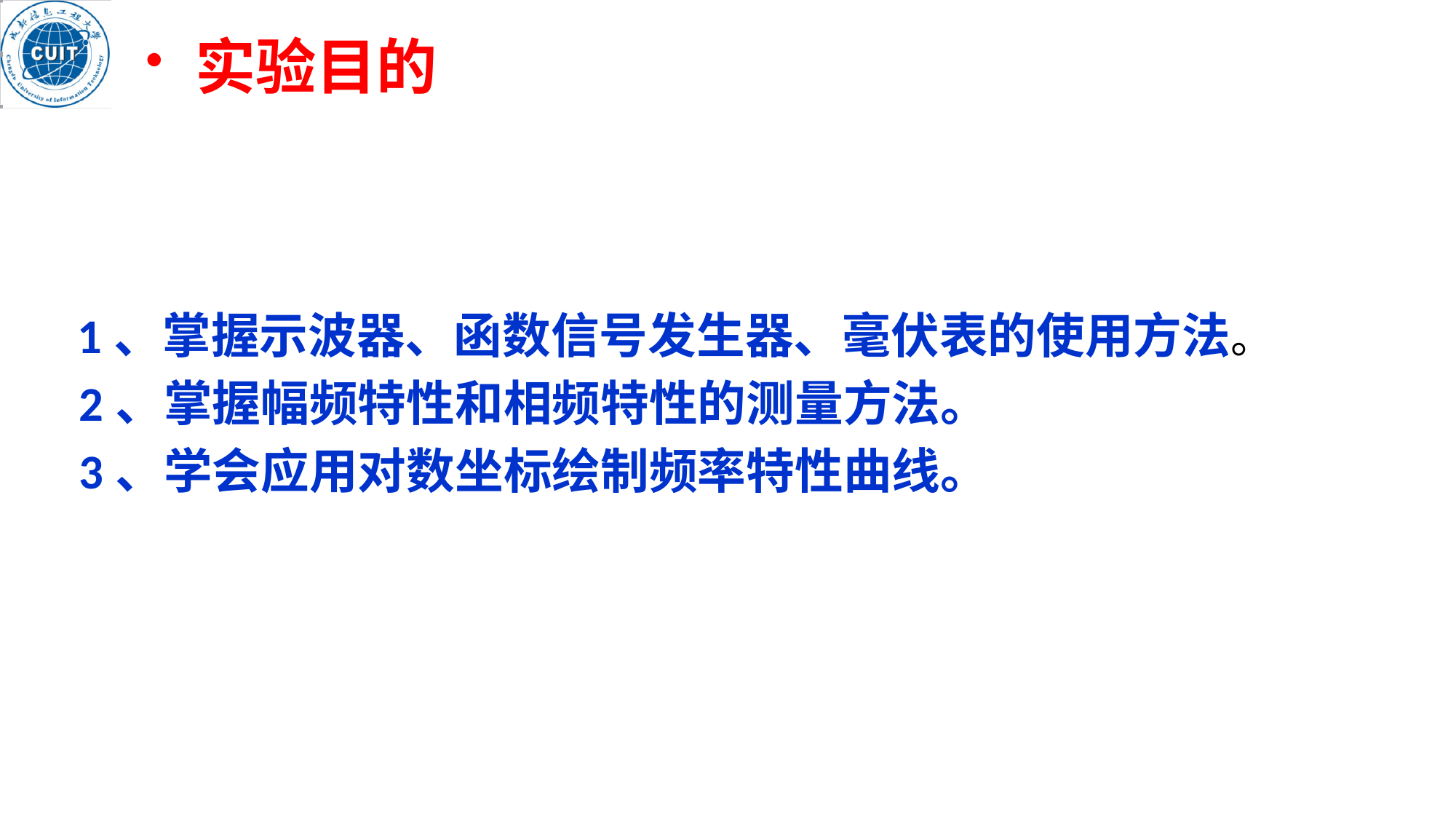

实验目的
 1、掌握示波器、函数信号发生器、毫伏表的使用方法。
 2、掌握幅频特性和相频特性的测量方法。
 3、学会应用对数坐标绘制频率特性曲线。